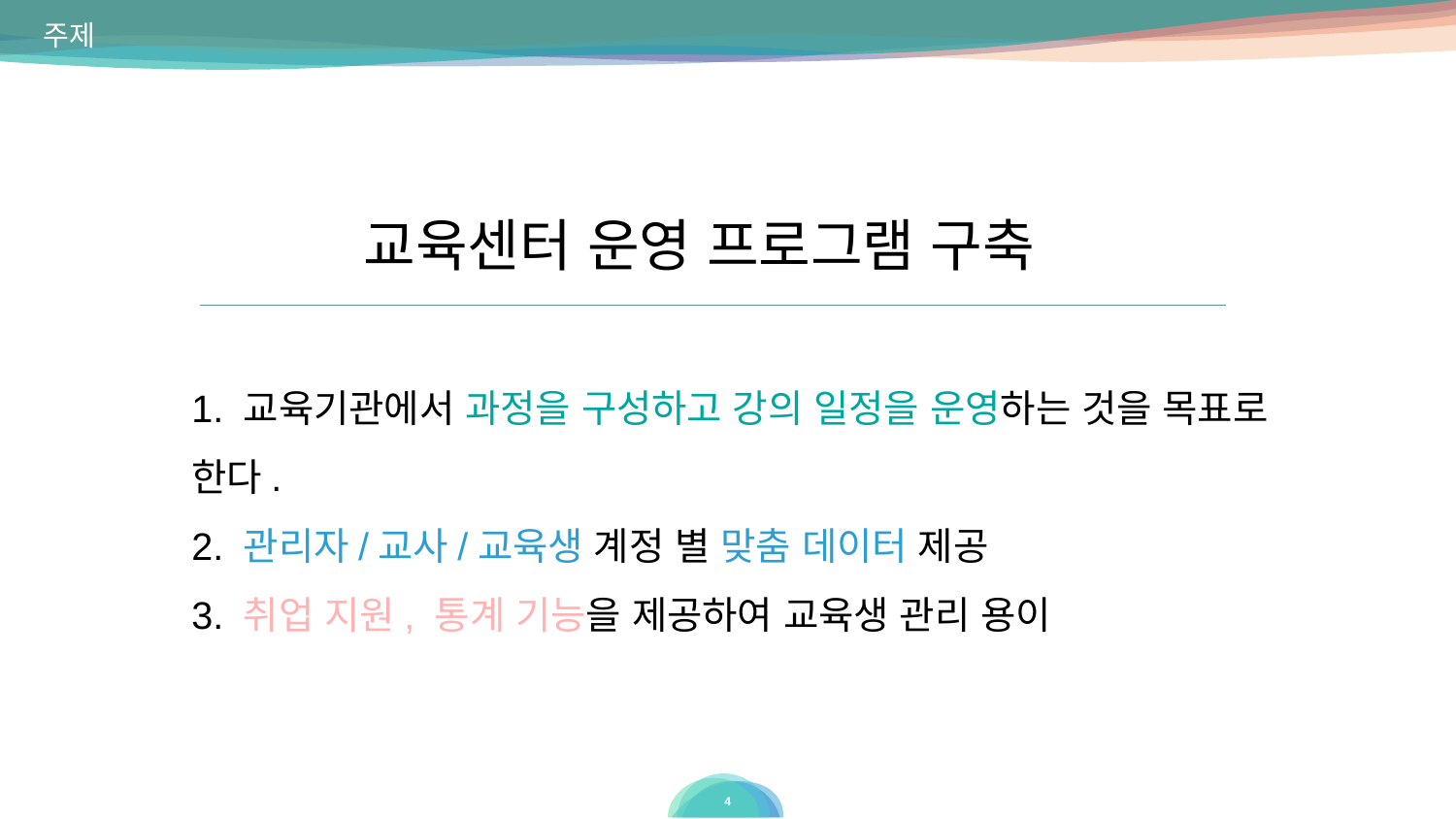

주제
교육센터 운영 프로그램 구축
1. 교육기관에서 과정을 구성하고 강의 일정을 운영하는 것을 목표로 한다.
2. 관리자/교사/교육생 계정 별 맞춤 데이터 제공
3. 취업 지원, 통계 기능을 제공하여 교육생 관리 용이

4